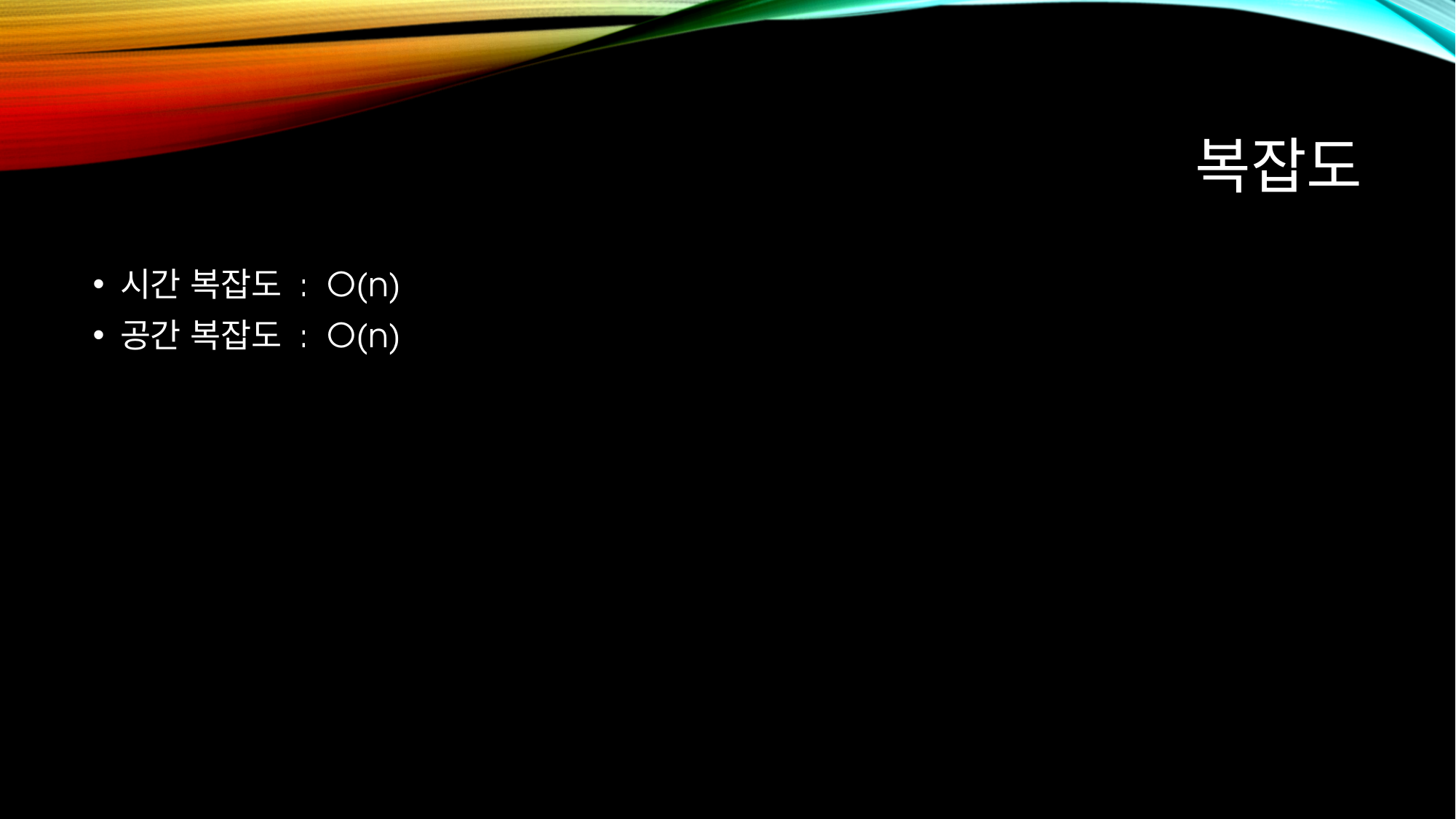

# 복잡도
시간 복잡도 :  O(n)
공간 복잡도 :  O(n)